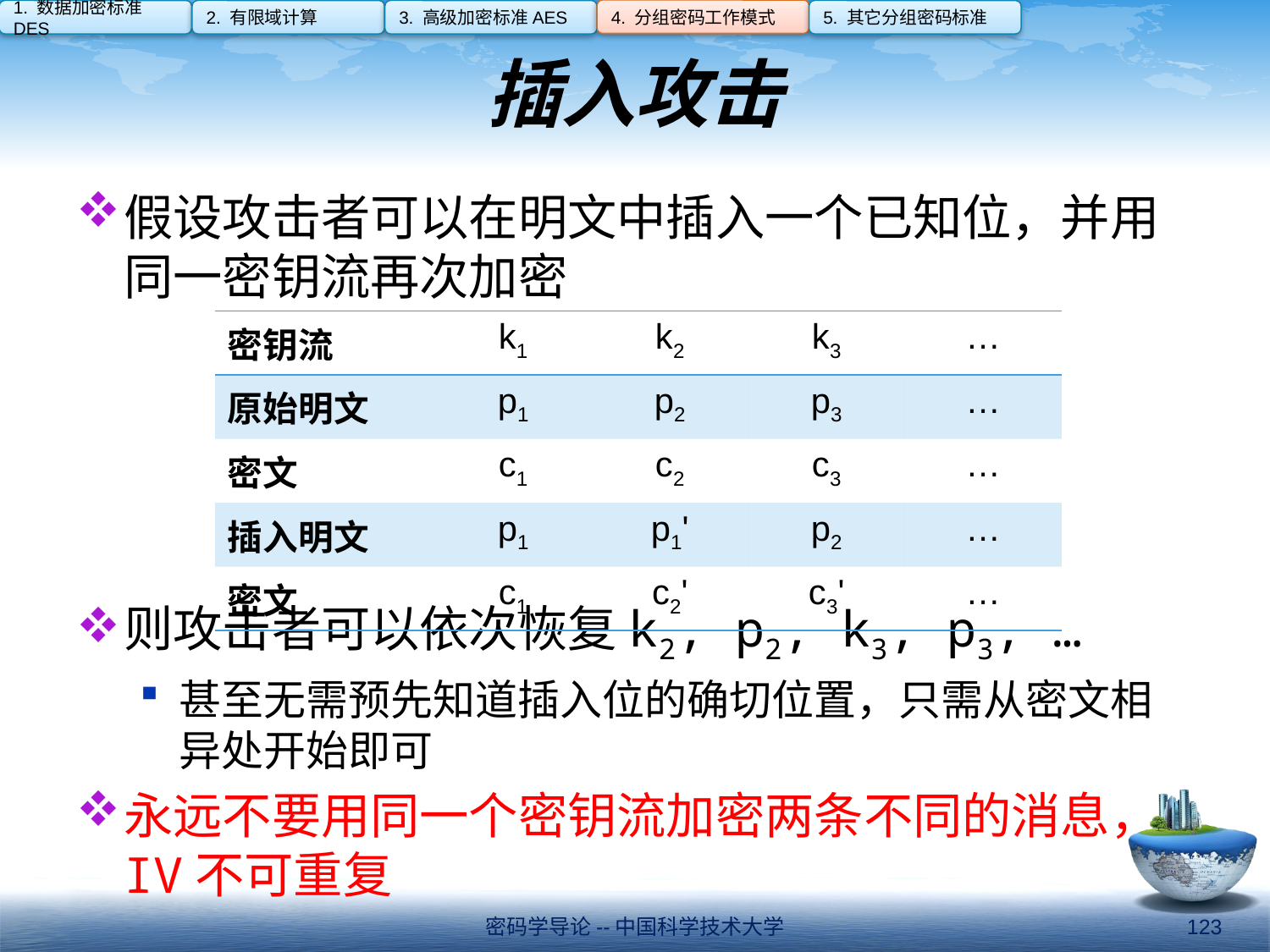

4. 分组密码工作模式
1. 数据加密标准DES
2. 有限域计算
3. 高级加密标准AES
5. 其它分组密码标准
# 插入攻击
假设攻击者可以在明文中插入一个已知位，并用同一密钥流再次加密

则攻击者可以依次恢复k2, p2, k3, p3, …
甚至无需预先知道插入位的确切位置，只需从密文相异处开始即可
永远不要用同一个密钥流加密两条不同的消息，IV不可重复
| 密钥流 | k1 | k2 | k3 | … |
| --- | --- | --- | --- | --- |
| 原始明文 | p1 | p2 | p3 | … |
| 密文 | c1 | c2 | c3 | … |
| 插入明文 | p1 | p1' | p2 | … |
| 密文 | c1 | c2' | c3' | … |
密码学导论--中国科学技术大学
123